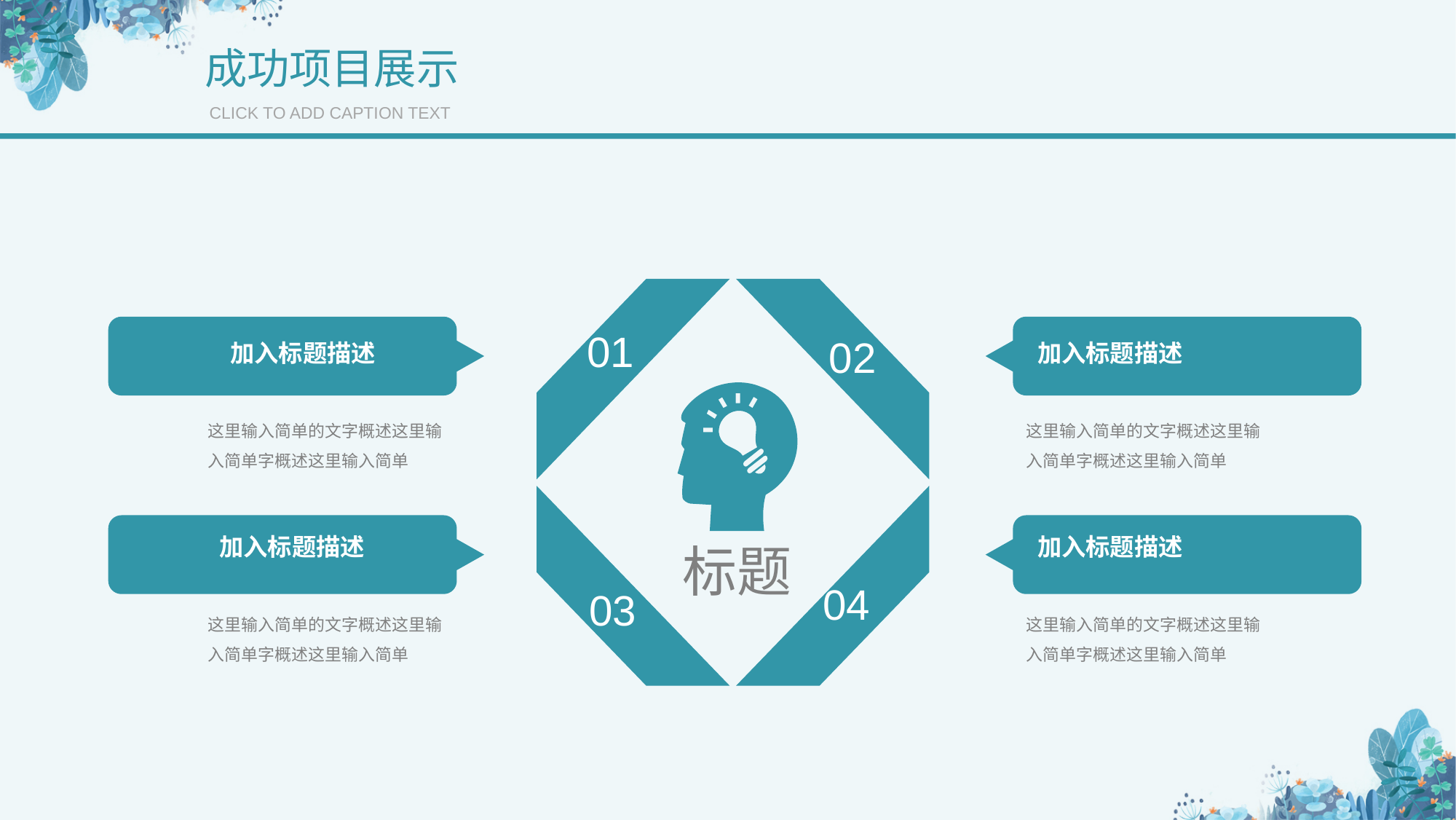

成功项目展示
CLICK TO ADD CAPTION TEXT

   加入标题描述

这里输入简单的文字概述这里输入简单字概述这里输入简单

 加入标题描述

这里输入简单的文字概述这里输入简单字概述这里输入简单

 加入标题描述

这里输入简单的文字概述这里输入简单字概述这里输入简单

 加入标题描述

这里输入简单的文字概述这里输入简单字概述这里输入简单
01
02

标题
04
03